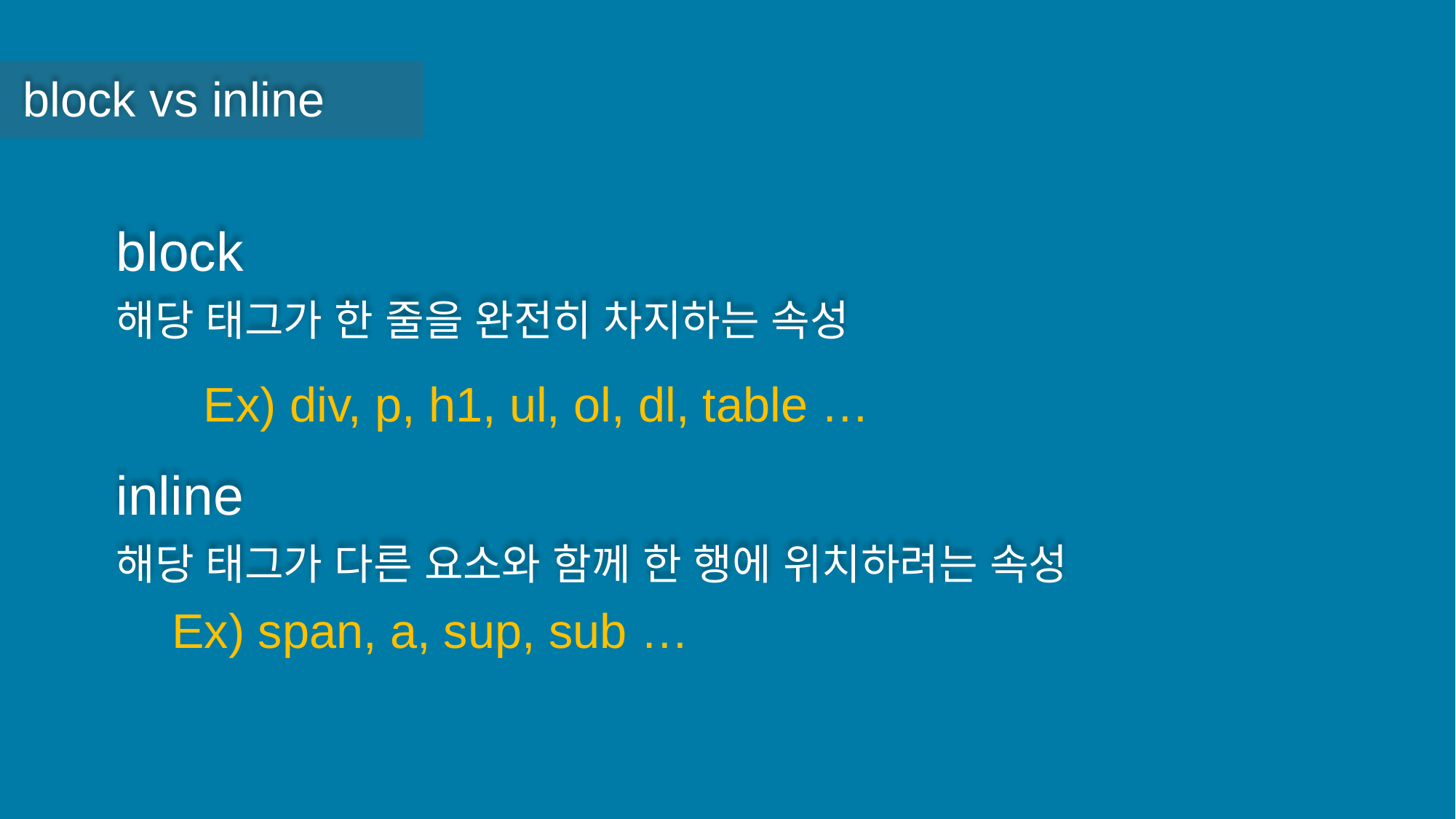

block vs inline
block
해당 태그가 한 줄을 완전히 차지하는 속성
Ex) div, p, h1, ul, ol, dl, table …
inline
해당 태그가 다른 요소와 함께 한 행에 위치하려는 속성
Ex) span, a, sup, sub …